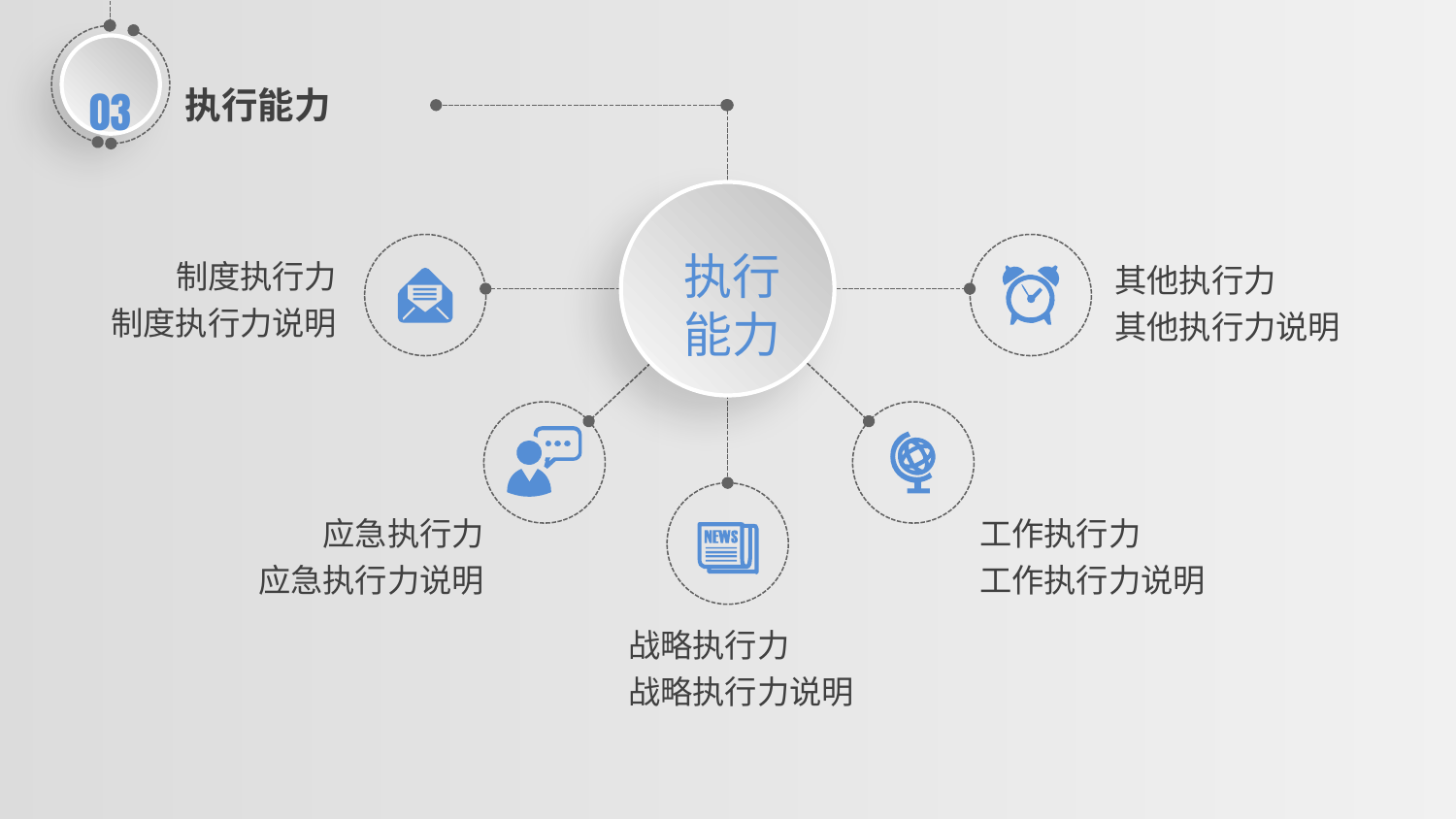

03
执行能力

执行
能力
制度执行力
制度执行力说明
其他执行力
其他执行力说明

应急执行力
应急执行力说明

工作执行力
工作执行力说明

战略执行力
战略执行力说明
延时符